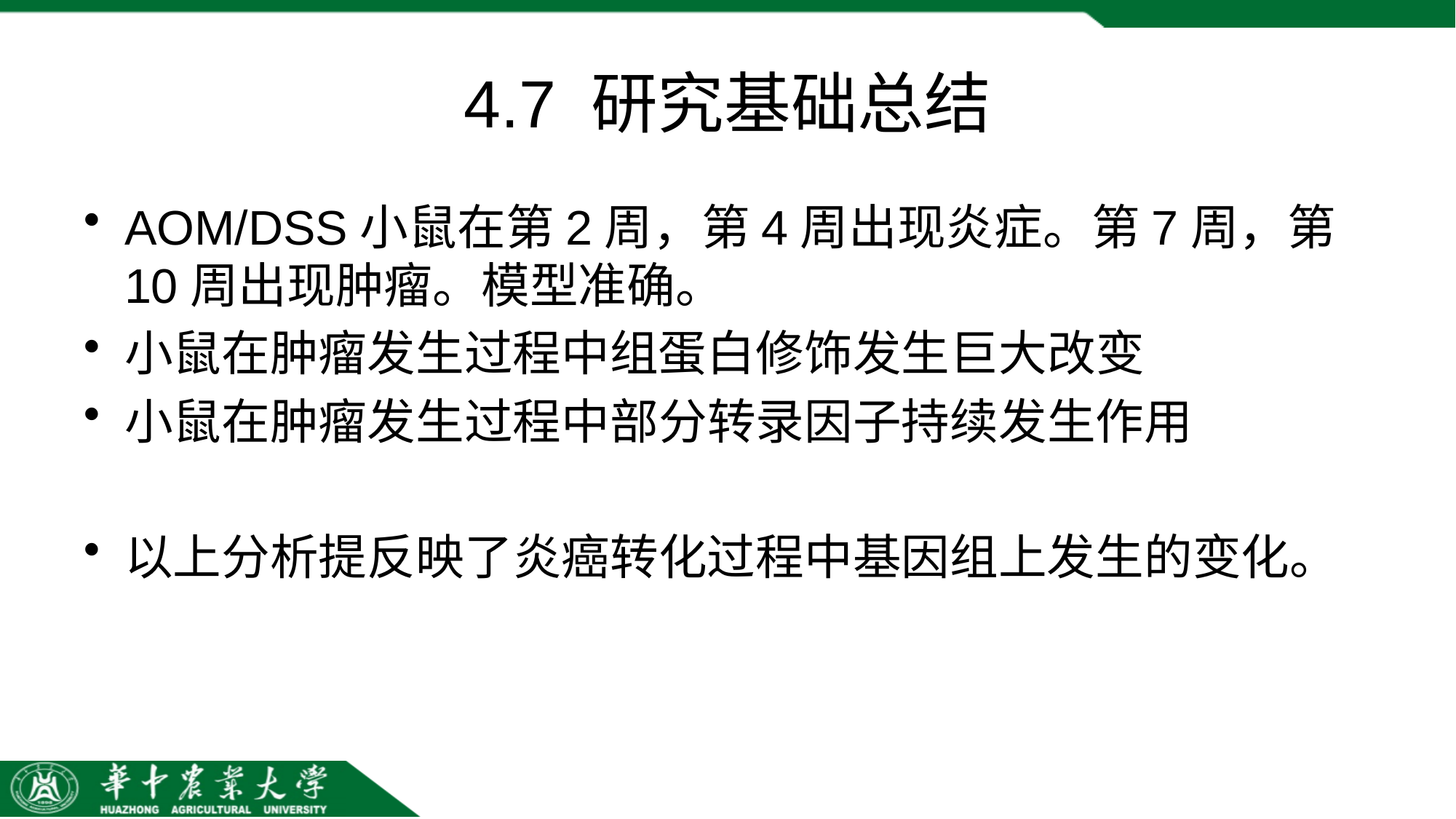

# 4.7 研究基础总结
AOM/DSS小鼠在第2周，第4周出现炎症。第7周，第10周出现肿瘤。模型准确。
小鼠在肿瘤发生过程中组蛋白修饰发生巨大改变
小鼠在肿瘤发生过程中部分转录因子持续发生作用

以上分析提反映了炎癌转化过程中基因组上发生的变化。